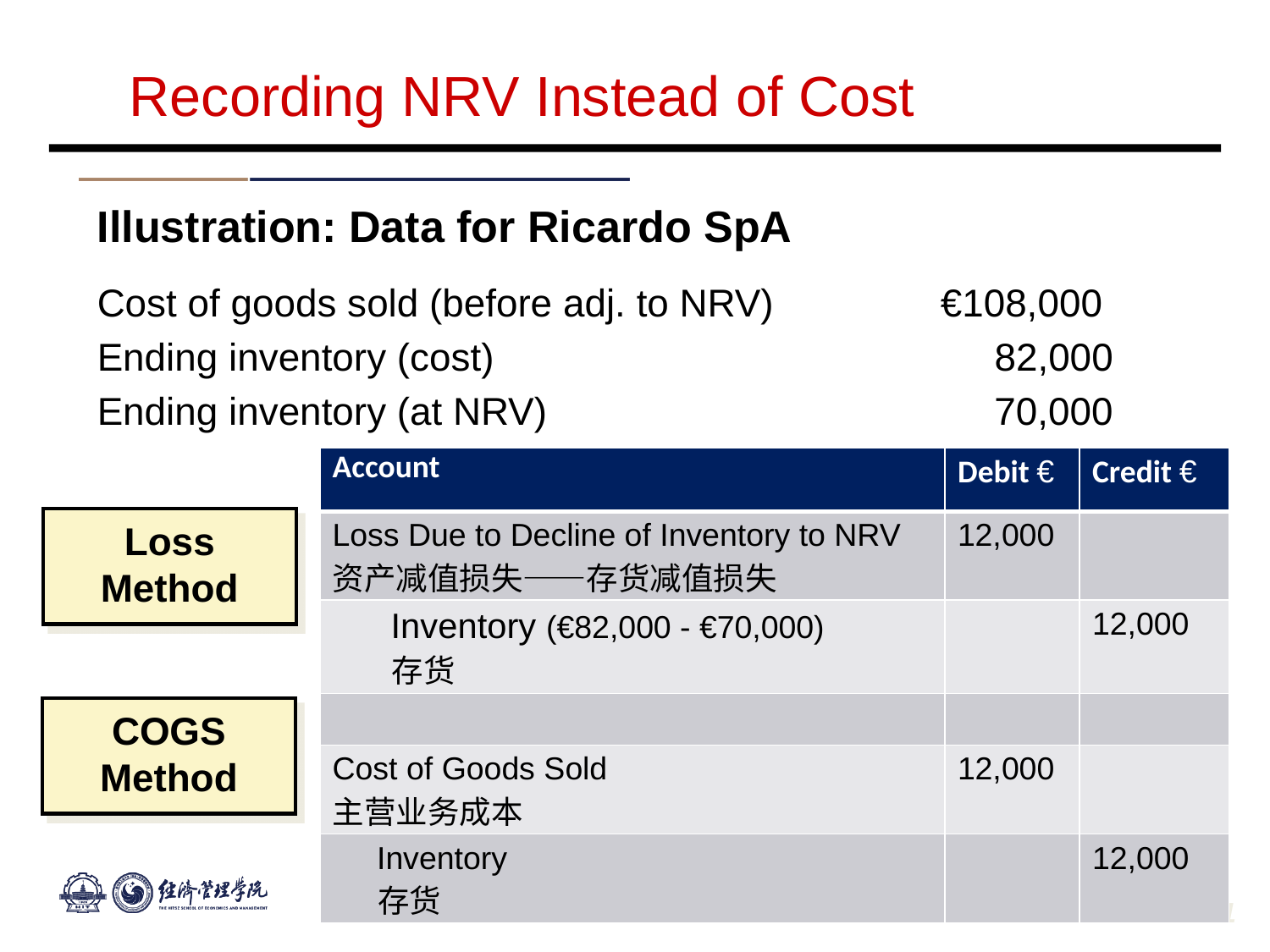

Recording NRV Instead of Cost

Illustration: Data for Ricardo SpA
Cost of goods sold (before adj. to NRV) 	€108,000
Ending inventory (cost)	82,000
Ending inventory (at NRV) 	  70,000
| Account | Debit € | Credit € |
| --- | --- | --- |
| Loss Due to Decline of Inventory to NRV 资产减值损失——存货减值损失 | 12,000 |  |
| Inventory (€82,000 - €70,000) 存货 |  | 12,000 |
|  |  |  |
| Cost of Goods Sold 主营业务成本 | 12,000 |  |
| Inventory 存货 |  | 12,000 |
Loss
Method
COGS
Method
LO 1